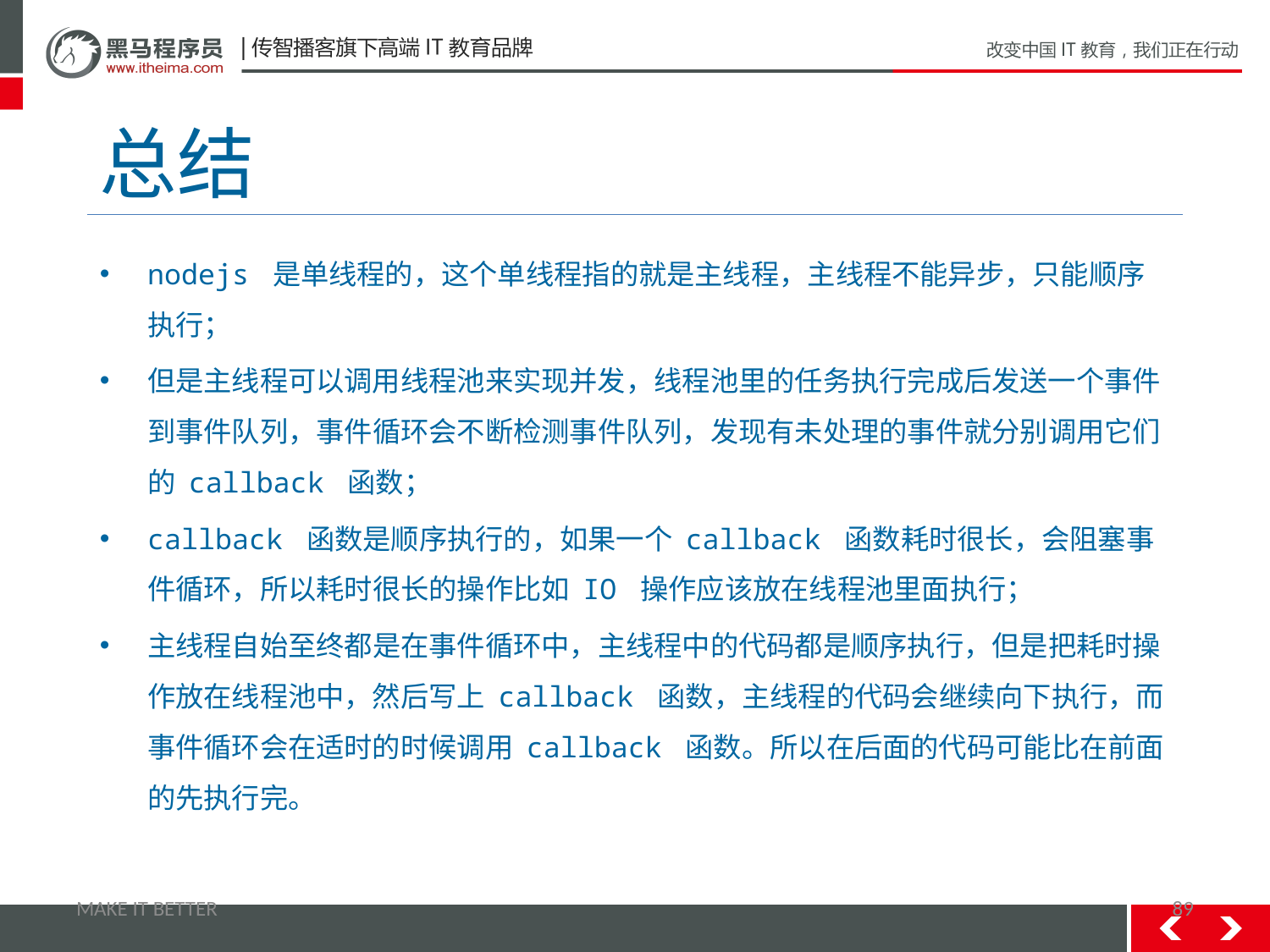

# 总结
nodejs 是单线程的，这个单线程指的就是主线程，主线程不能异步，只能顺序执行；
但是主线程可以调用线程池来实现并发，线程池里的任务执行完成后发送一个事件到事件队列，事件循环会不断检测事件队列，发现有未处理的事件就分别调用它们的 callback 函数；
callback 函数是顺序执行的，如果一个 callback 函数耗时很长，会阻塞事件循环，所以耗时很长的操作比如 IO 操作应该放在线程池里面执行；
主线程自始至终都是在事件循环中，主线程中的代码都是顺序执行，但是把耗时操作放在线程池中，然后写上 callback 函数，主线程的代码会继续向下执行，而事件循环会在适时的时候调用 callback 函数。所以在后面的代码可能比在前面的先执行完。

MAKE IT BETTER
89